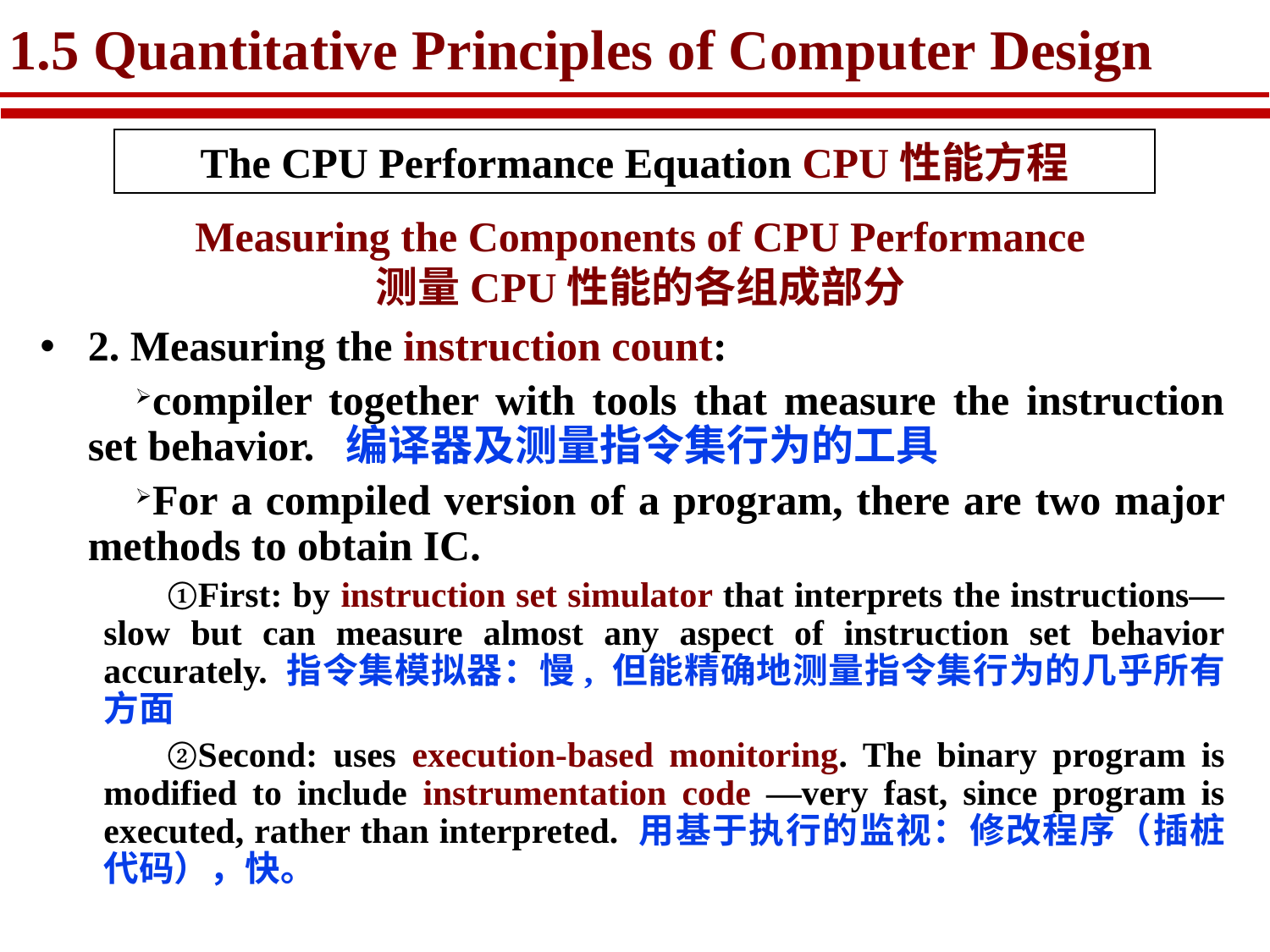

# 1.5 Quantitative Principles of Computer Design
The CPU Performance Equation CPU性能方程
Measuring the Components of CPU Performance
测量CPU性能的各组成部分

2. Measuring the instruction count:
compiler together with tools that measure the instruction set behavior.  编译器及测量指令集行为的工具
For a compiled version of a program, there are two major methods to obtain IC.
First: by instruction set simulator that interprets the instructions—slow but can measure almost any aspect of instruction set behavior accurately. 指令集模拟器：慢, 但能精确地测量指令集行为的几乎所有方面
Second: uses execution-based monitoring. The binary program is modified to include instrumentation code —very fast, since program is executed, rather than interpreted. 用基于执行的监视：修改程序（插桩代码），快。